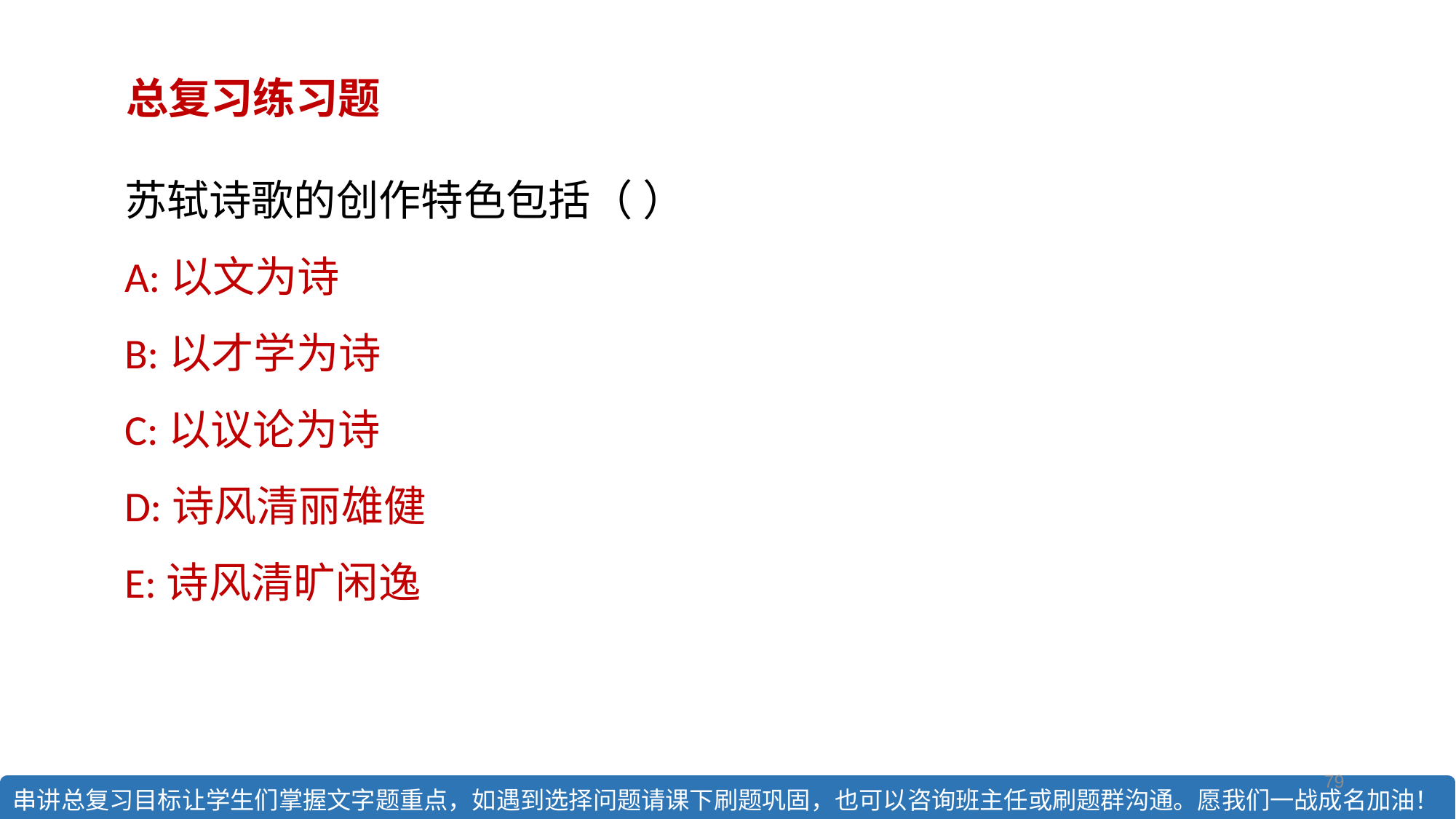

总复习练习题
苏轼诗歌的创作特色包括（ ）
A:以文为诗
B:以才学为诗
C:以议论为诗
D:诗风清丽雄健
E:诗风清旷闲逸
79